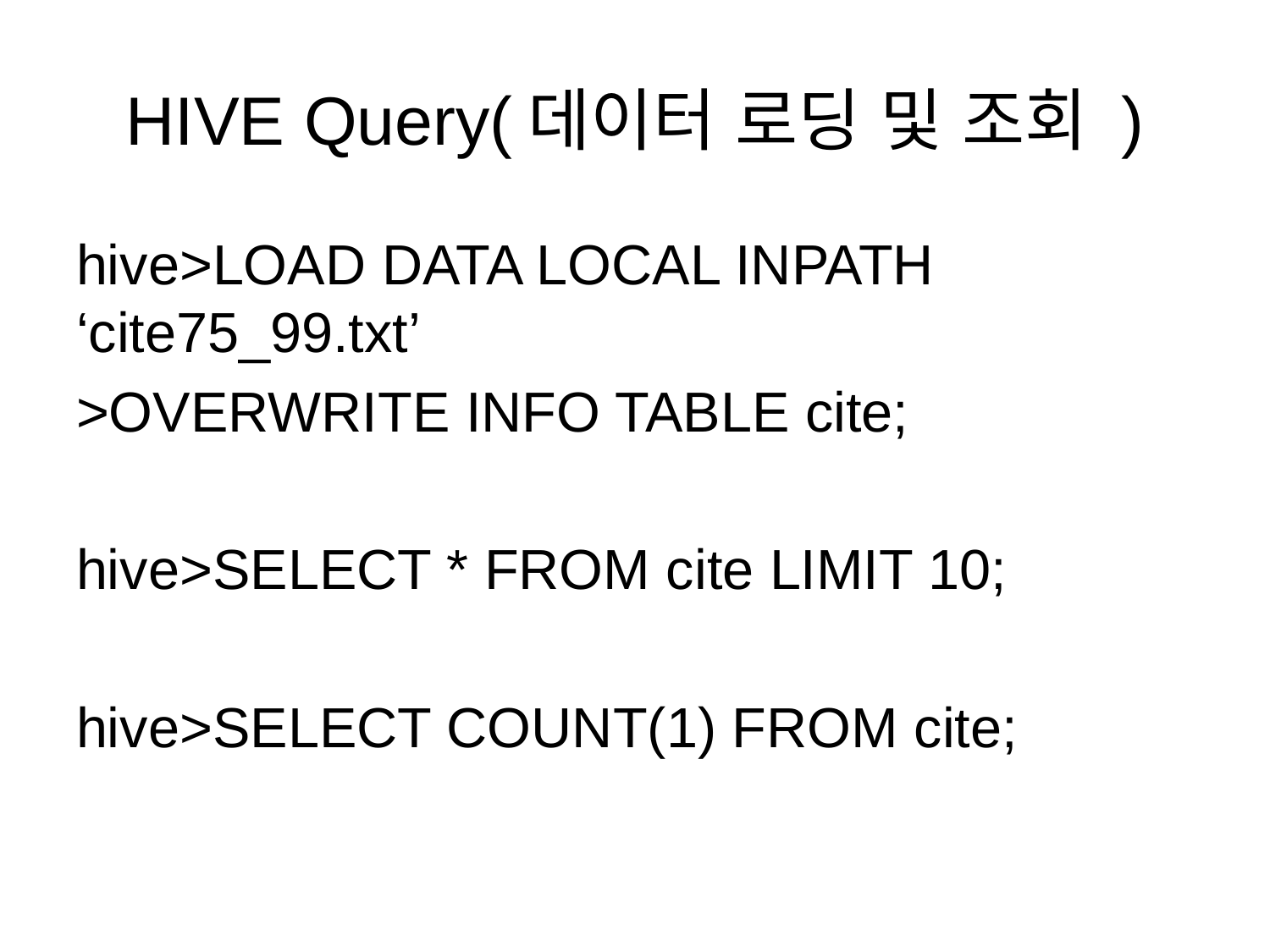

# HIVE Query(데이터 로딩 및 조회 )
hive>LOAD DATA LOCAL INPATH ‘cite75_99.txt’
>OVERWRITE INFO TABLE cite;

hive>SELECT * FROM cite LIMIT 10;

hive>SELECT COUNT(1) FROM cite;